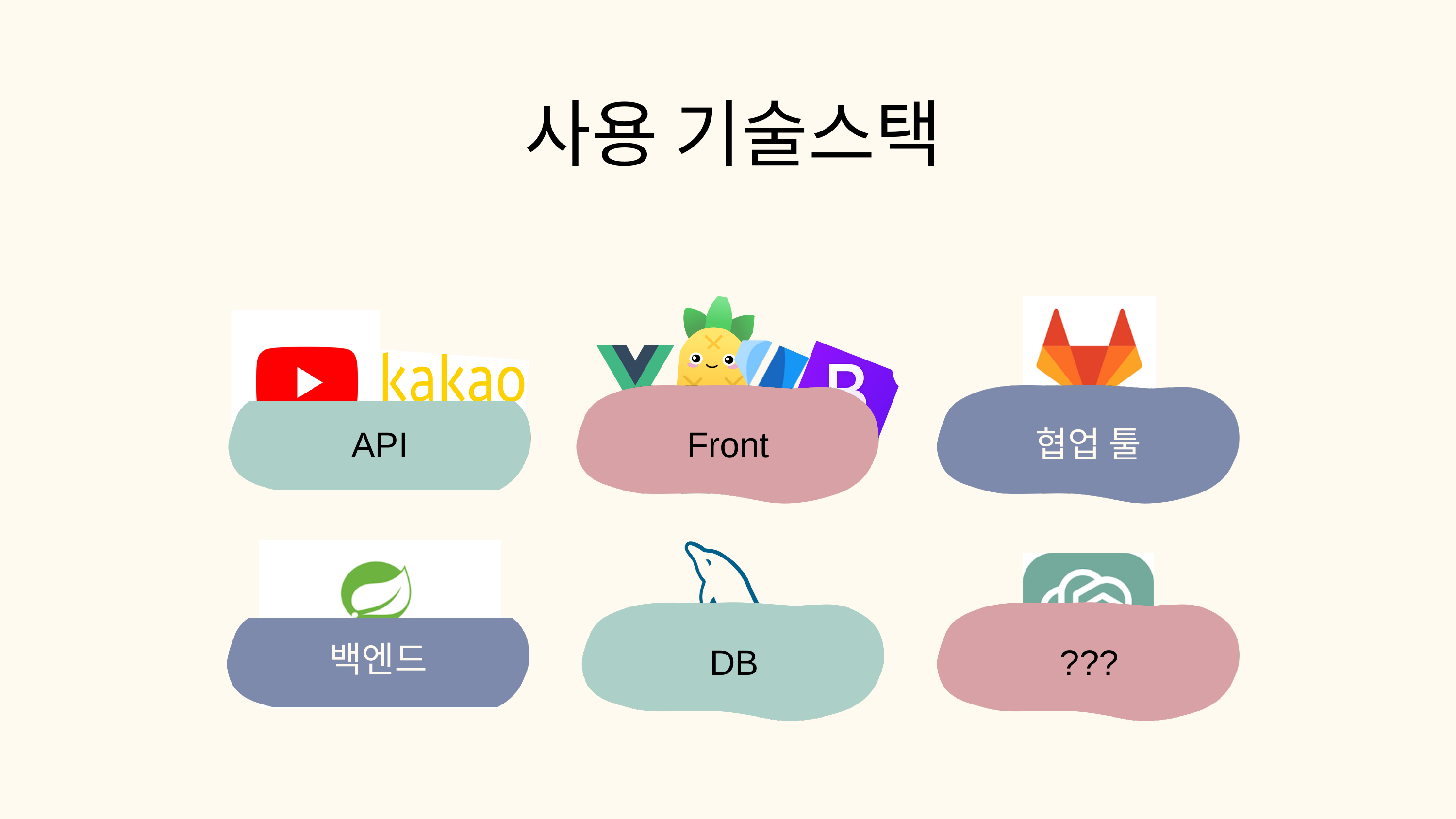

사용 기술스택

Front

협업 툴

API

DB

???

백엔드